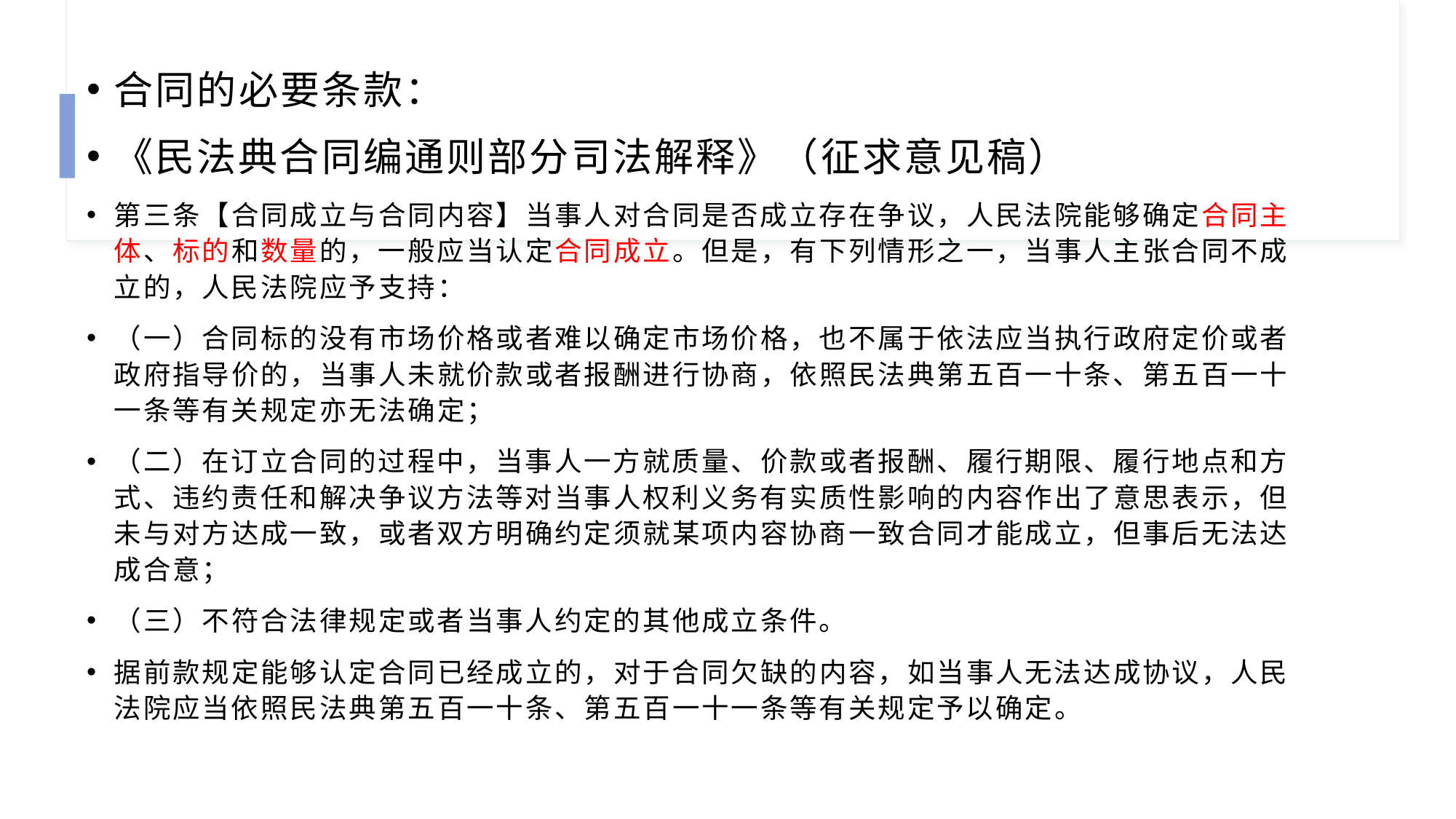

合同的必要条款：
《民法典合同编通则部分司法解释》（征求意见稿）
第三条【合同成立与合同内容】当事人对合同是否成立存在争议，人民法院能够确定合同主体、标的和数量的，一般应当认定合同成立。但是，有下列情形之一，当事人主张合同不成立的，人民法院应予支持：
（一）合同标的没有市场价格或者难以确定市场价格，也不属于依法应当执行政府定价或者政府指导价的，当事人未就价款或者报酬进行协商，依照民法典第五百一十条、第五百一十一条等有关规定亦无法确定；
（二）在订立合同的过程中，当事人一方就质量、价款或者报酬、履行期限、履行地点和方式、违约责任和解决争议方法等对当事人权利义务有实质性影响的内容作出了意思表示，但未与对方达成一致，或者双方明确约定须就某项内容协商一致合同才能成立，但事后无法达成合意；
（三）不符合法律规定或者当事人约定的其他成立条件。
据前款规定能够认定合同已经成立的，对于合同欠缺的内容，如当事人无法达成协议，人民法院应当依照民法典第五百一十条、第五百一十一条等有关规定予以确定。